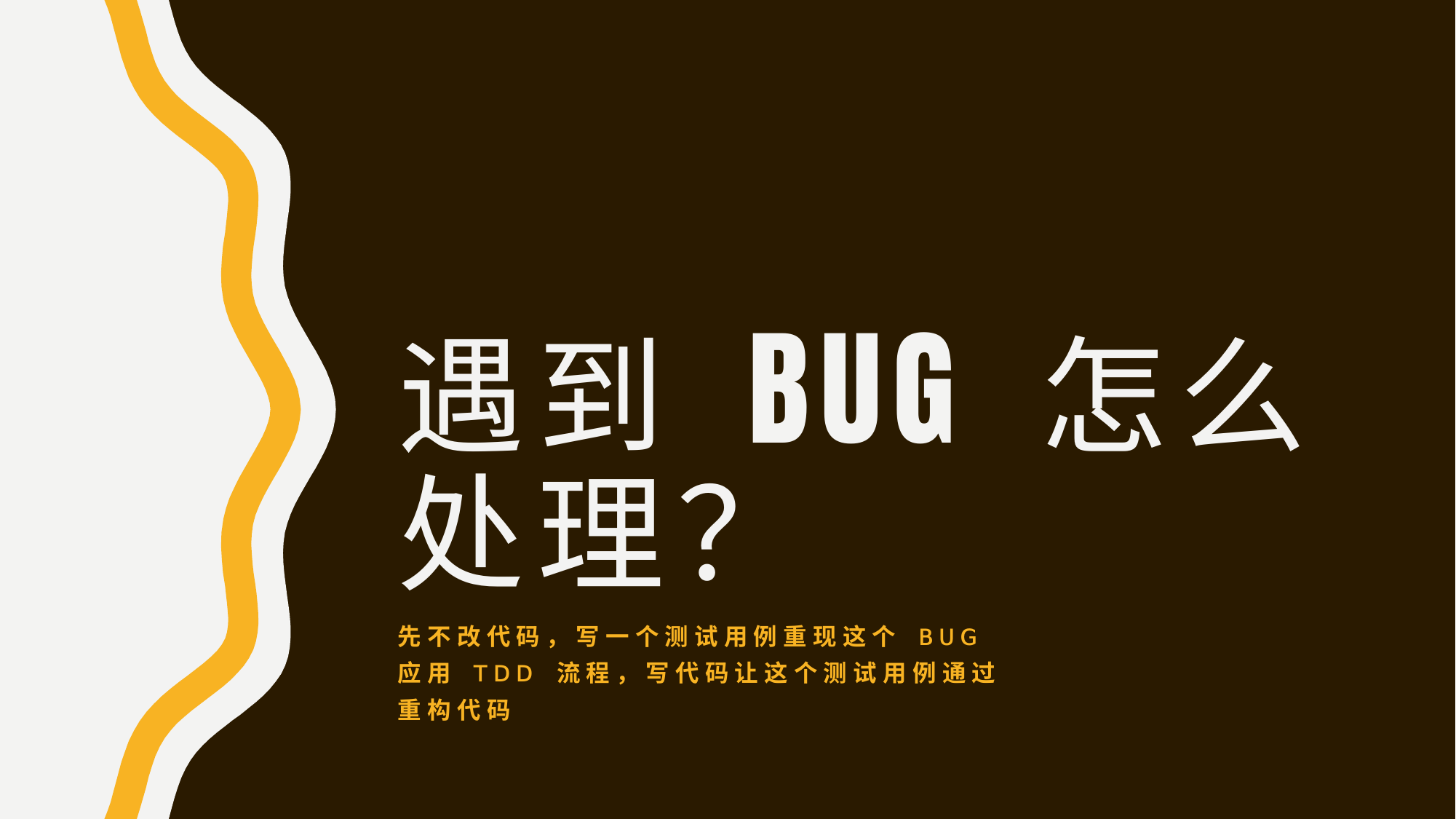

# 遇到 BUG 怎么处理？
先不改代码，写一个测试用例重现这个 BUG
应用 TDD 流程，写代码让这个测试用例通过
重构代码